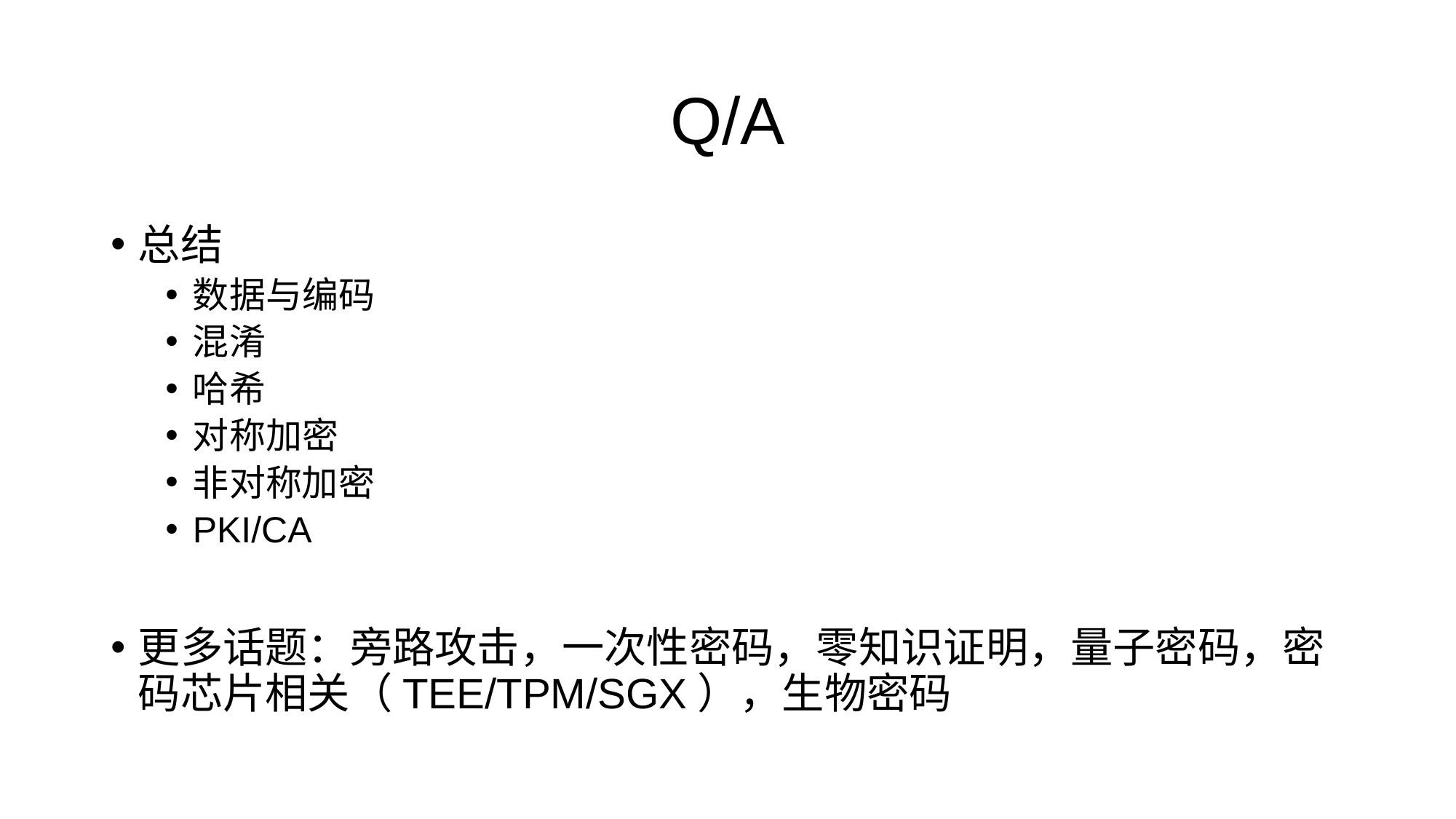

# Q/A
总结
数据与编码
混淆
哈希
对称加密
非对称加密
PKI/CA

更多话题：旁路攻击，一次性密码，零知识证明，量子密码，密码芯片相关（TEE/TPM/SGX），生物密码